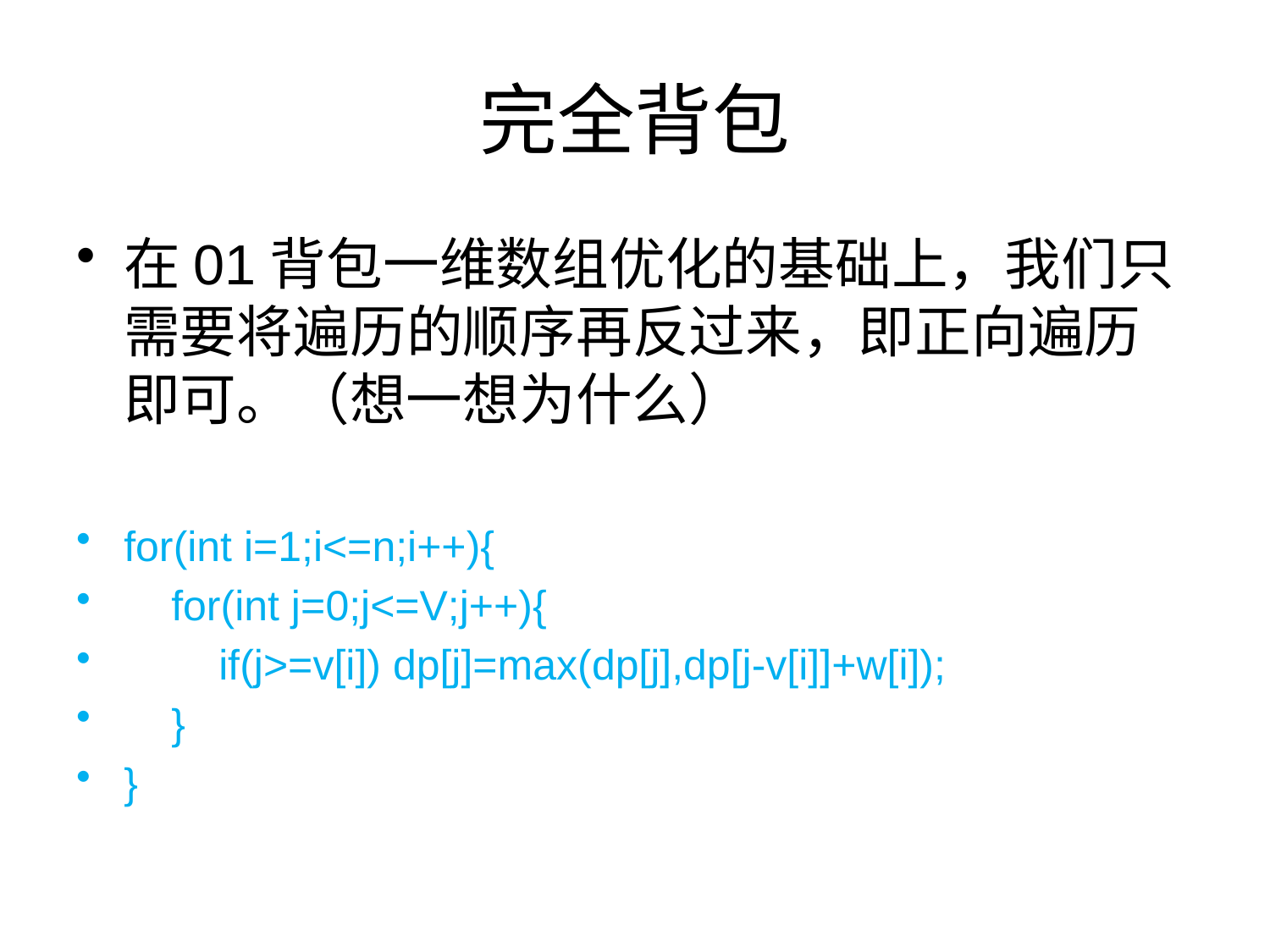

# 完全背包
在01背包一维数组优化的基础上，我们只需要将遍历的顺序再反过来，即正向遍历即可。（想一想为什么）

for(int i=1;i<=n;i++){
    for(int j=0;j<=V;j++){
        if(j>=v[i]) dp[j]=max(dp[j],dp[j-v[i]]+w[i]);
    }
}